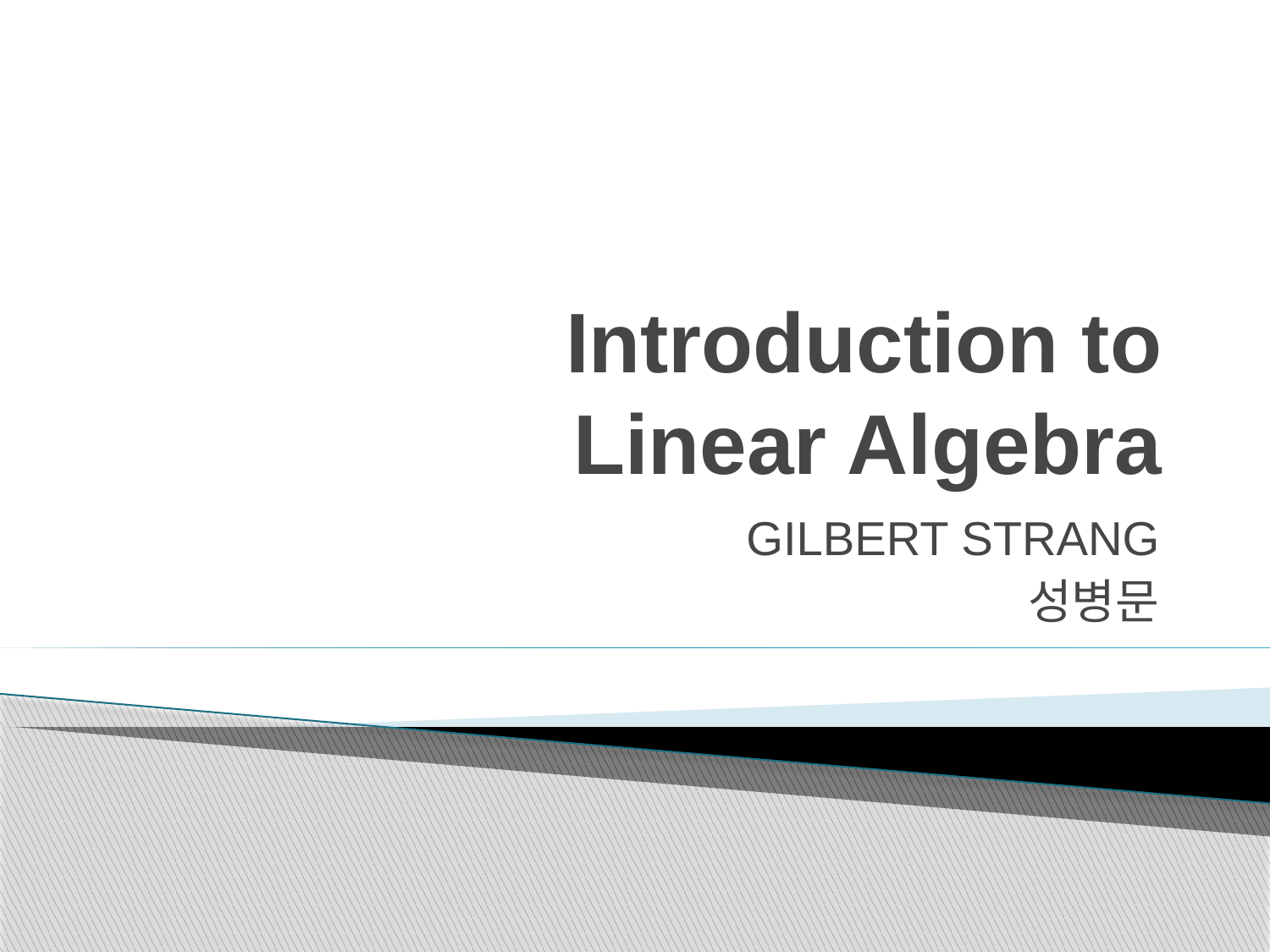

# Introduction to Linear Algebra
GILBERT STRANG
성병문